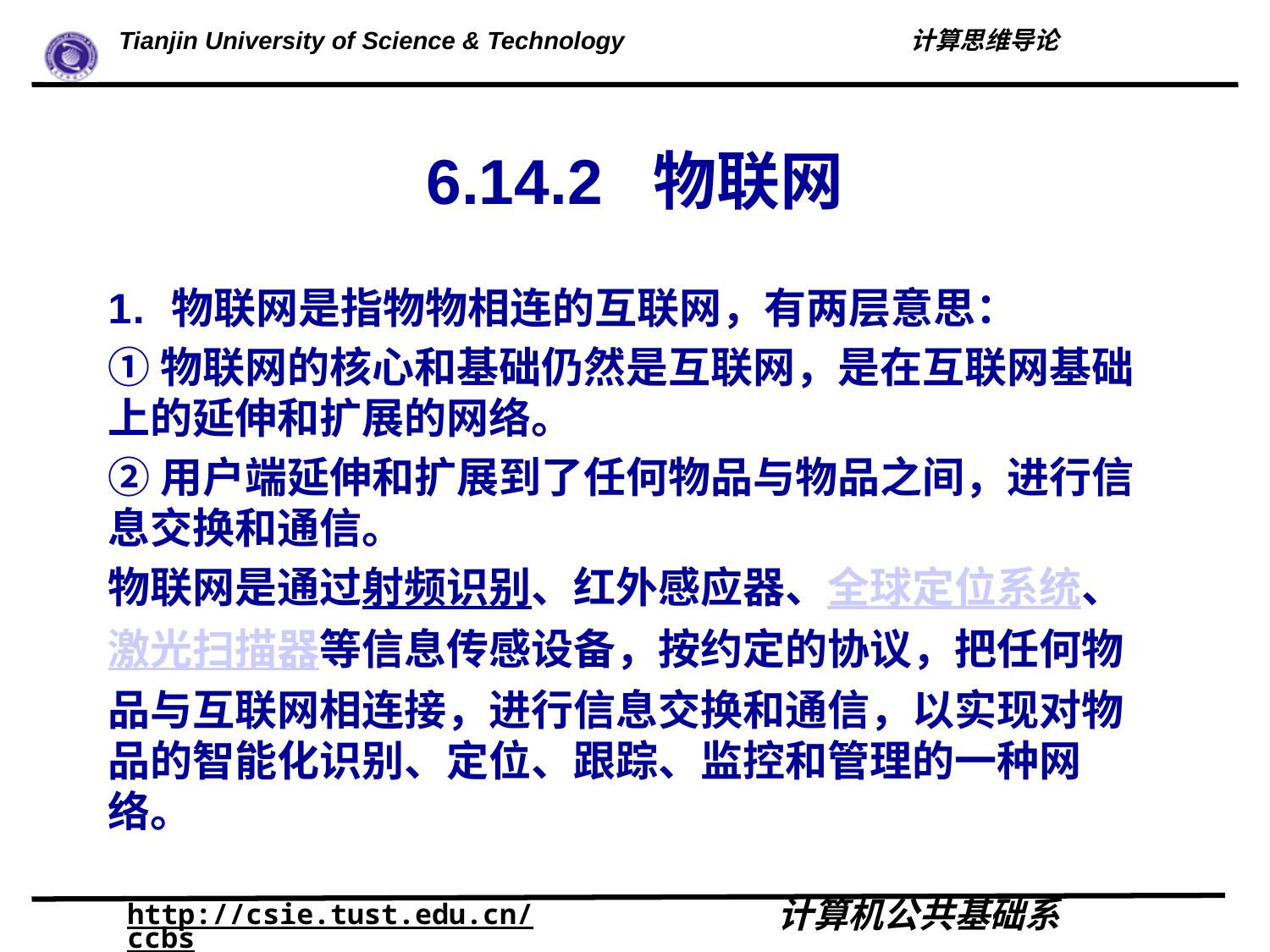

# 6.14.2  物联网
物联网是指物物相连的互联网，有两层意思：
①物联网的核心和基础仍然是互联网，是在互联网基础上的延伸和扩展的网络。
②用户端延伸和扩展到了任何物品与物品之间，进行信息交换和通信。
物联网是通过射频识别、红外感应器、全球定位系统、激光扫描器等信息传感设备，按约定的协议，把任何物品与互联网相连接，进行信息交换和通信，以实现对物品的智能化识别、定位、跟踪、监控和管理的一种网络。